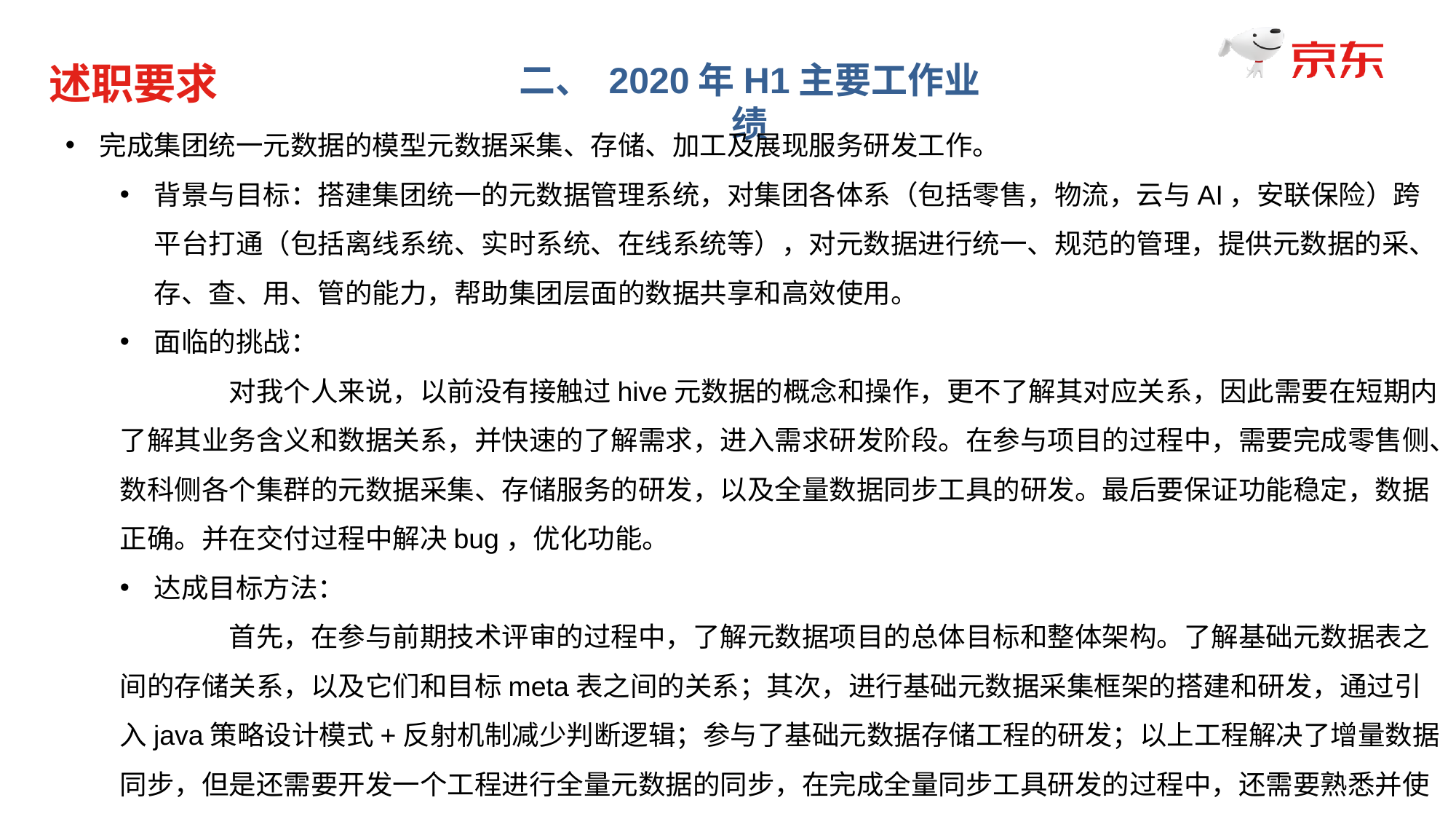

述职要求
二、 2020年H1主要工作业绩
完成集团统一元数据的模型元数据采集、存储、加工及展现服务研发工作。
背景与目标：搭建集团统一的元数据管理系统，对集团各体系（包括零售，物流，云与AI，安联保险）跨平台打通（包括离线系统、实时系统、在线系统等），对元数据进行统一、规范的管理，提供元数据的采、存、查、用、管的能力，帮助集团层面的数据共享和高效使用。
面临的挑战：
	对我个人来说，以前没有接触过hive元数据的概念和操作，更不了解其对应关系，因此需要在短期内了解其业务含义和数据关系，并快速的了解需求，进入需求研发阶段。在参与项目的过程中，需要完成零售侧、数科侧各个集群的元数据采集、存储服务的研发，以及全量数据同步工具的研发。最后要保证功能稳定，数据正确。并在交付过程中解决bug，优化功能。
达成目标方法：
	首先，在参与前期技术评审的过程中，了解元数据项目的总体目标和整体架构。了解基础元数据表之间的存储关系，以及它们和目标meta表之间的关系；其次，进行基础元数据采集框架的搭建和研发，通过引入java策略设计模式+反射机制减少判断逻辑；参与了基础元数据存储工程的研发；以上工程解决了增量数据同步，但是还需要开发一个工程进行全量元数据的同步，在完成全量同步工具研发的过程中，还需要熟悉并使用jdos